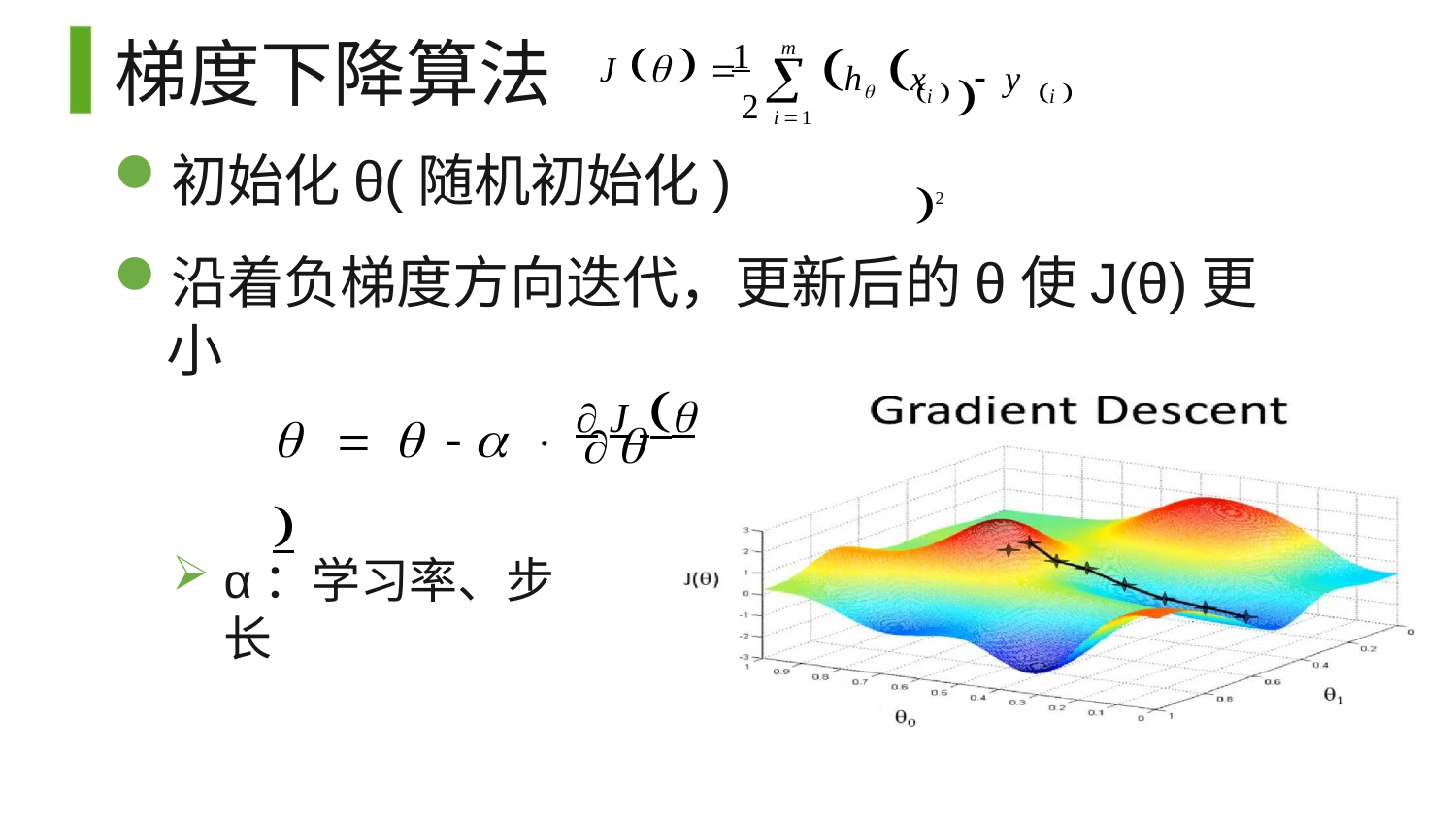

(i ) )	(i ) )2
# 梯度下降算法
1
(hθ  (x	− y
m
J (θ ) =
2
∑
i=1
初始化θ(随机初始化)
沿着负梯度方向迭代，更新后的θ使J(θ)更小
θ	= θ −α ⋅ ∂J (θ )

∂θ
α：学习率、步长